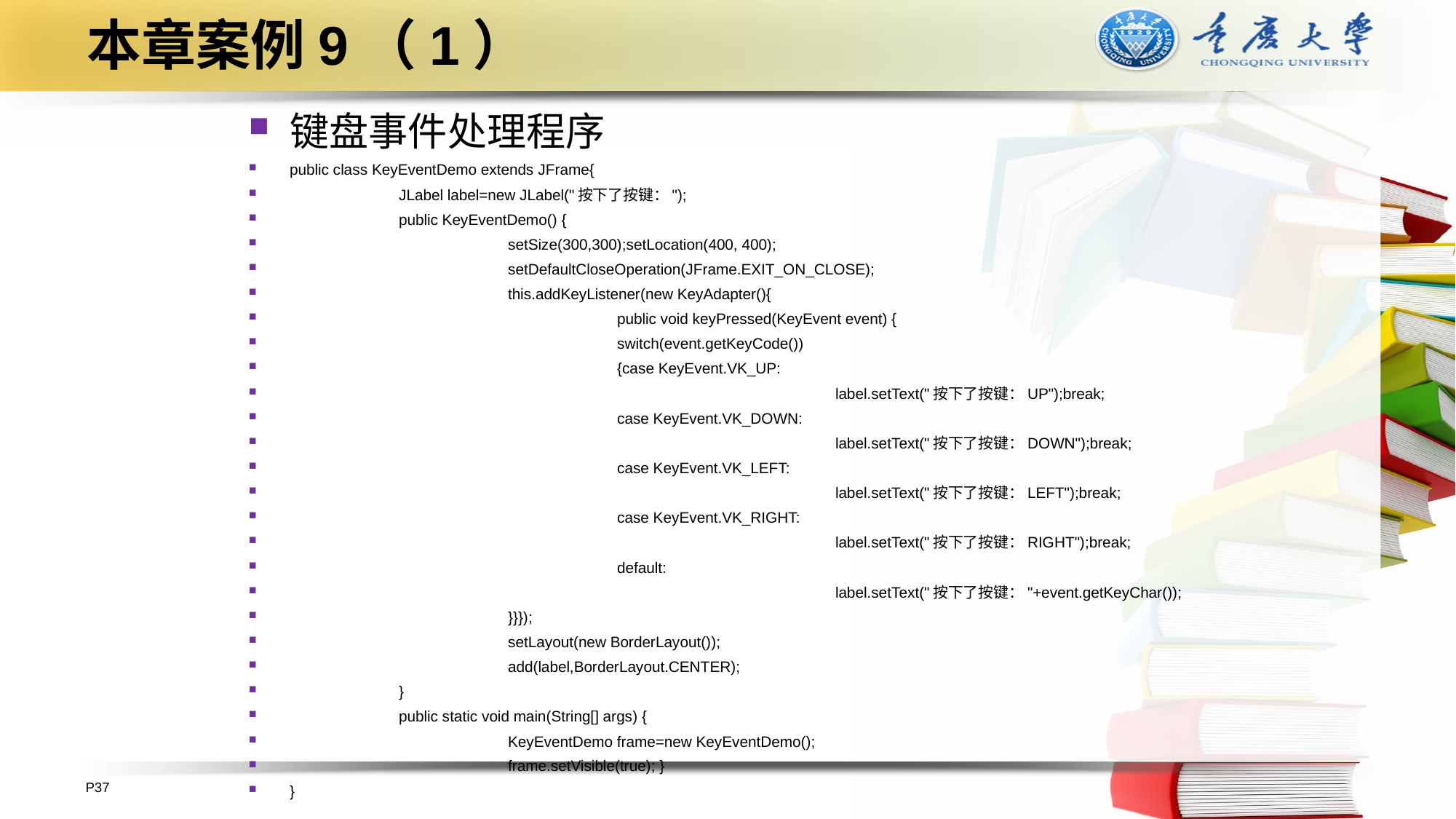

# 本章案例9（1）
键盘事件处理程序
public class KeyEventDemo extends JFrame{
	JLabel label=new JLabel("按下了按键：");
	public KeyEventDemo() {
		setSize(300,300);setLocation(400, 400);
		setDefaultCloseOperation(JFrame.EXIT_ON_CLOSE);
		this.addKeyListener(new KeyAdapter(){
			public void keyPressed(KeyEvent event) {
			switch(event.getKeyCode())
			{case KeyEvent.VK_UP:
					label.setText("按下了按键：UP");break;
			case KeyEvent.VK_DOWN:
					label.setText("按下了按键：DOWN");break;
			case KeyEvent.VK_LEFT:
					label.setText("按下了按键：LEFT");break;
			case KeyEvent.VK_RIGHT:
					label.setText("按下了按键：RIGHT");break;
			default:
					label.setText("按下了按键："+event.getKeyChar());
		}}});
		setLayout(new BorderLayout());
		add(label,BorderLayout.CENTER);
	}
	public static void main(String[] args) {
		KeyEventDemo frame=new KeyEventDemo();
		frame.setVisible(true); }
}

P37